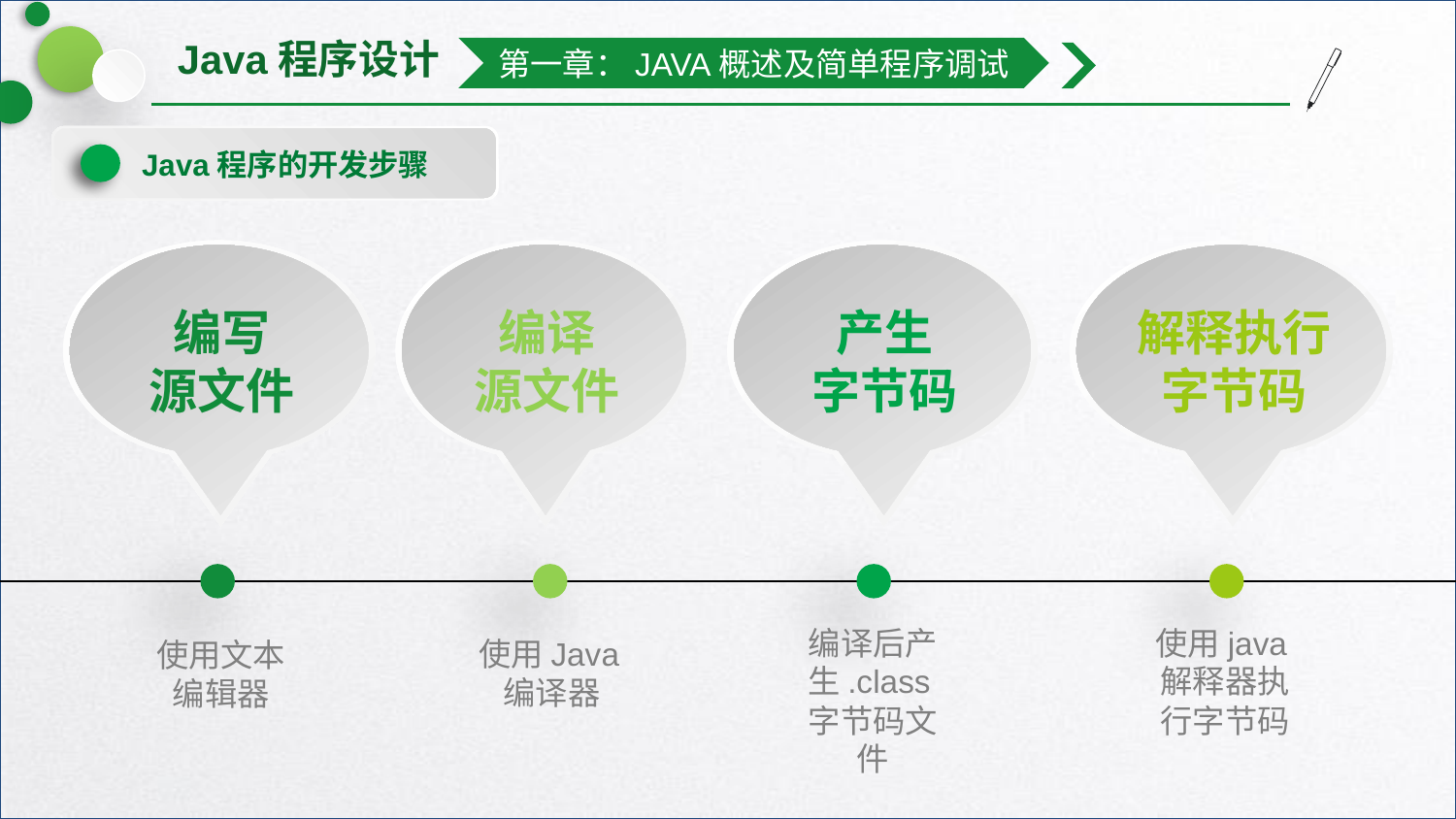

第一章：JAVA概述及简单程序调试

Java程序的开发步骤

编写
源文件

编译
源文件

产生
字节码

解释执行
字节码

编译后产生.class字节码文件
使用java解释器执行字节码
使用Java编译器
使用文本编辑器